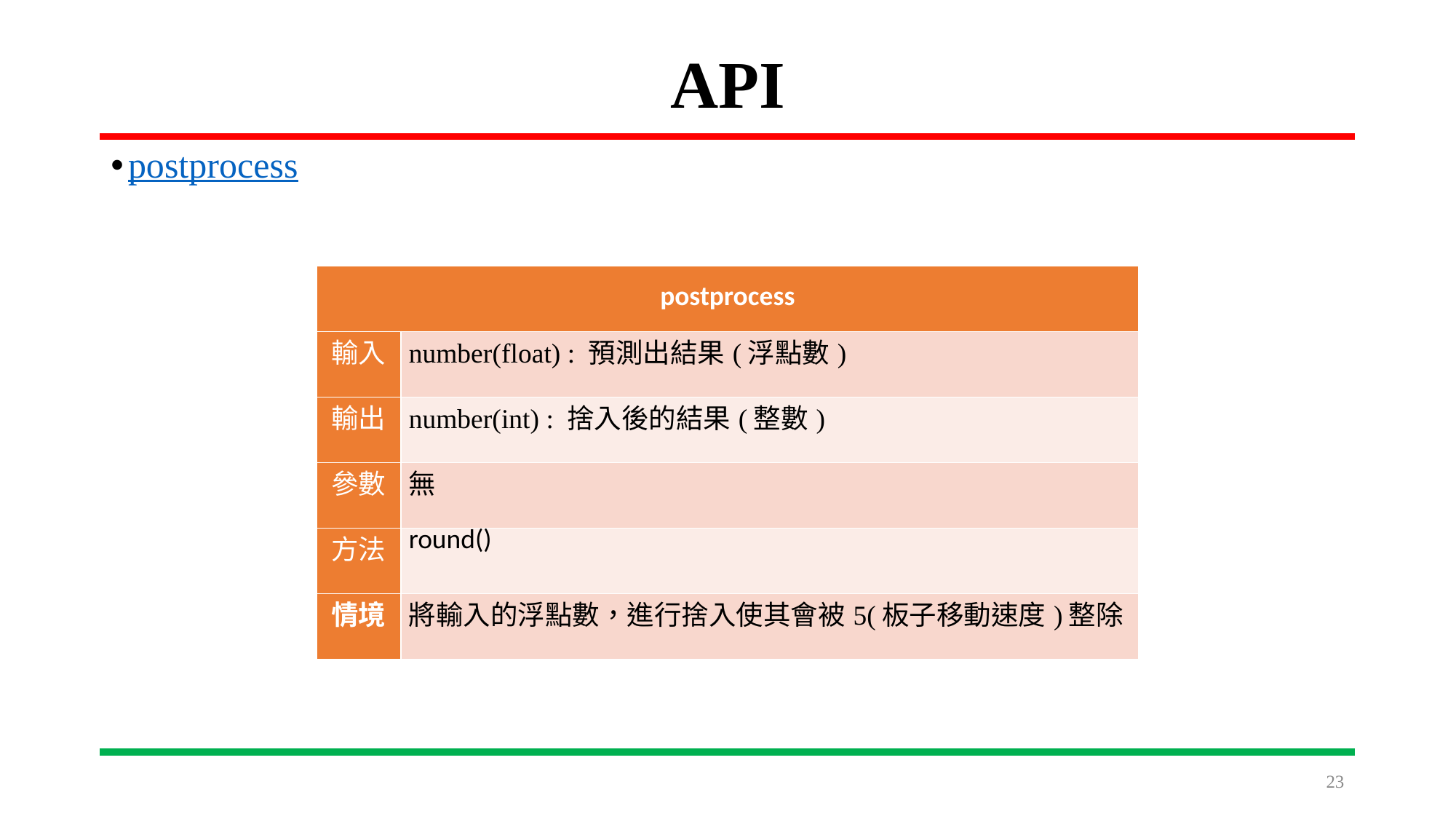

# API
postprocess
| postprocess |  |
| --- | --- |
| 輸入 | number(float) : 預測出結果(浮點數) |
| 輸出 | number(int) : 捨入後的結果(整數) |
| 參數 | 無 |
| 方法 | round() |
| 情境 | 將輸入的浮點數，進行捨入使其會被5(板子移動速度)整除 |
23